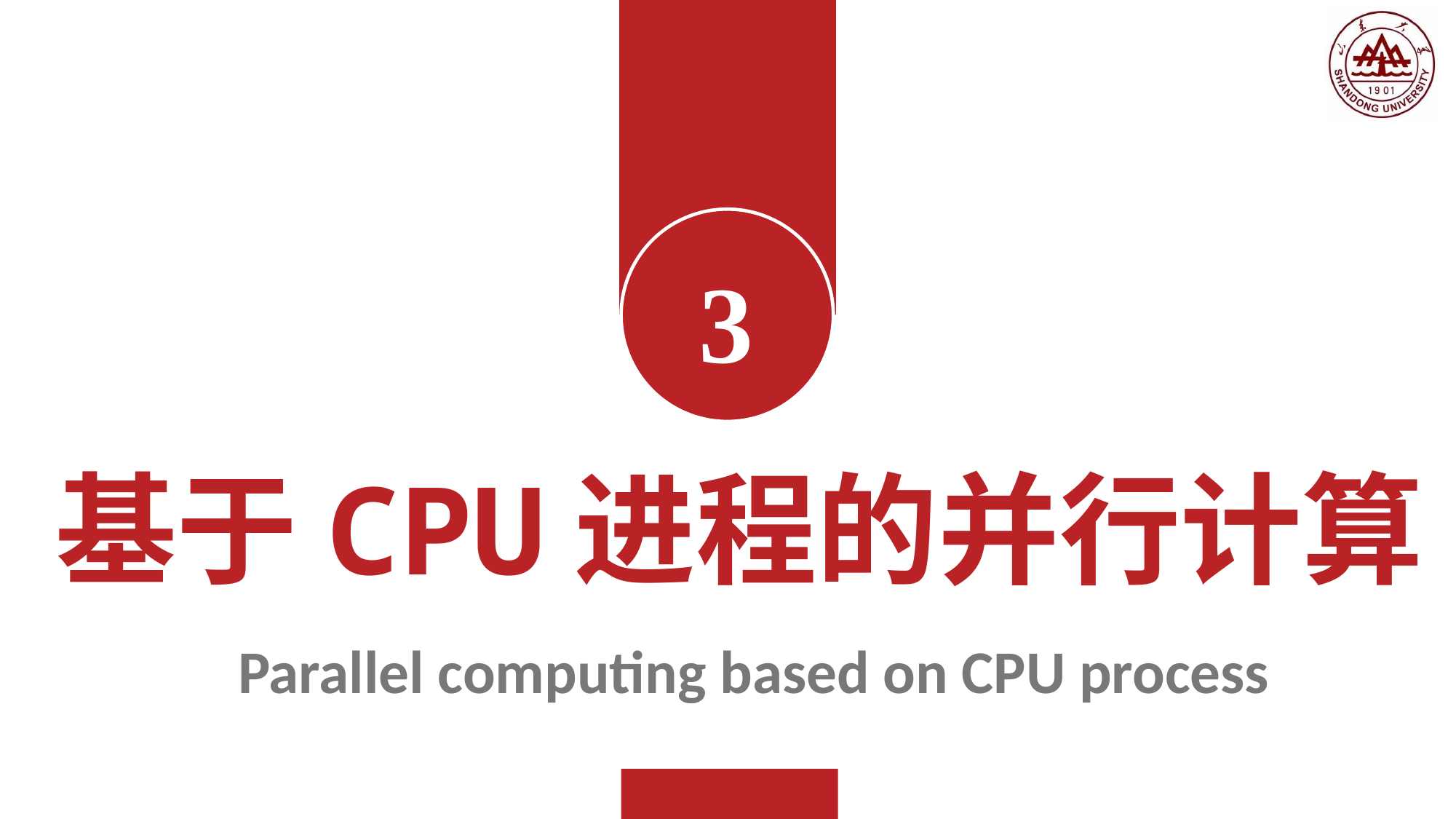

3
基于CPU进程的并行计算Parallel computing based on CPU process